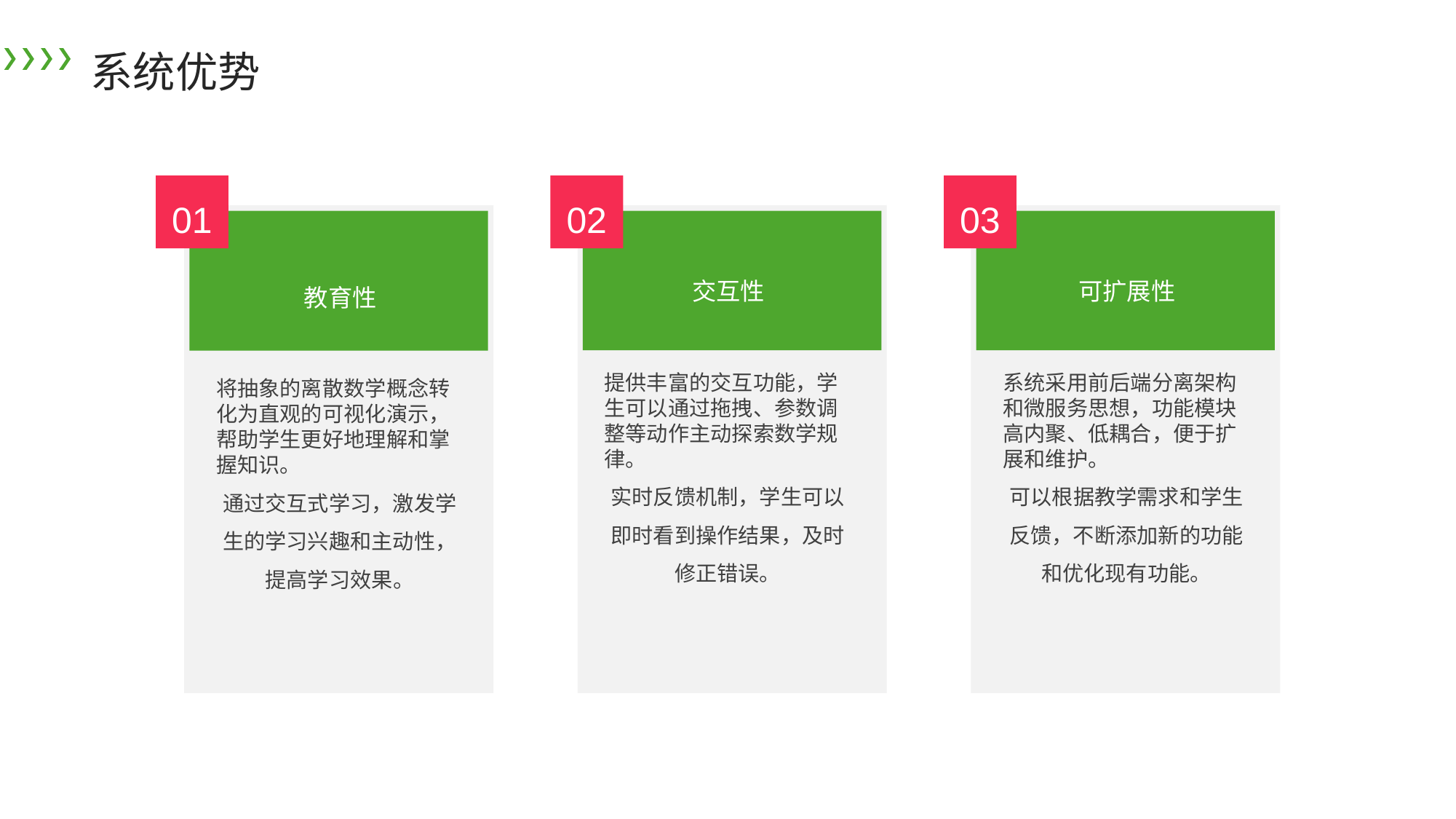

系统优势

01
02
03

交互性
可扩展性
教育性
提供丰富的交互功能，学生可以通过拖拽、参数调整等动作主动探索数学规律。
实时反馈机制，学生可以即时看到操作结果，及时修正错误。
系统采用前后端分离架构和微服务思想，功能模块高内聚、低耦合，便于扩展和维护。
可以根据教学需求和学生反馈，不断添加新的功能和优化现有功能。
将抽象的离散数学概念转化为直观的可视化演示，帮助学生更好地理解和掌握知识。
通过交互式学习，激发学生的学习兴趣和主动性，提高学习效果。